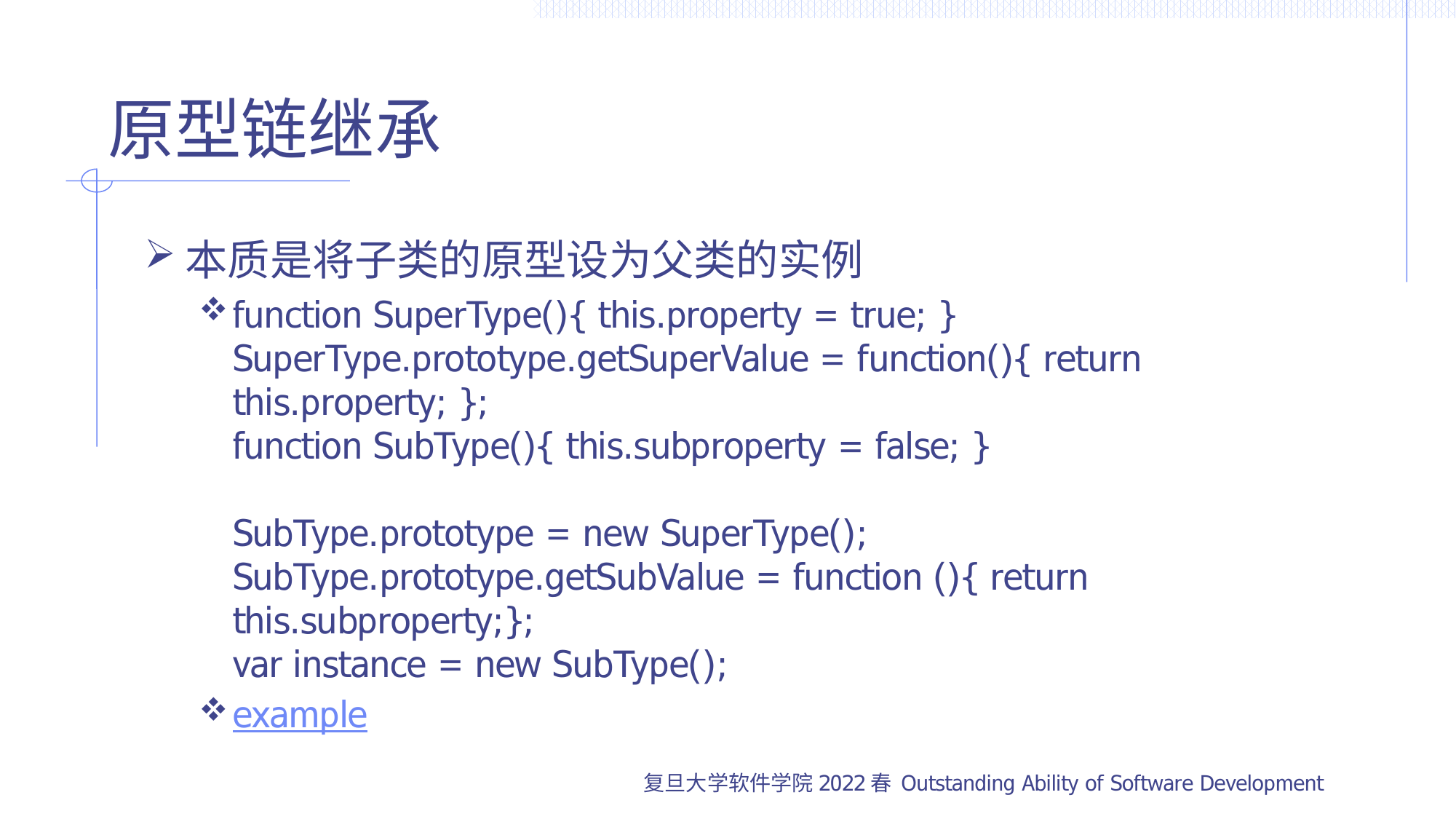

# 原型链继承
本质是将子类的原型设为父类的实例
function SuperType(){ this.property = true; }
SuperType.prototype.getSuperValue = function(){ return this.property; };
function SubType(){ this.subproperty = false; }
SubType.prototype = new SuperType();
SubType.prototype.getSubValue = function (){ return this.subproperty;};
var instance = new SubType();
example